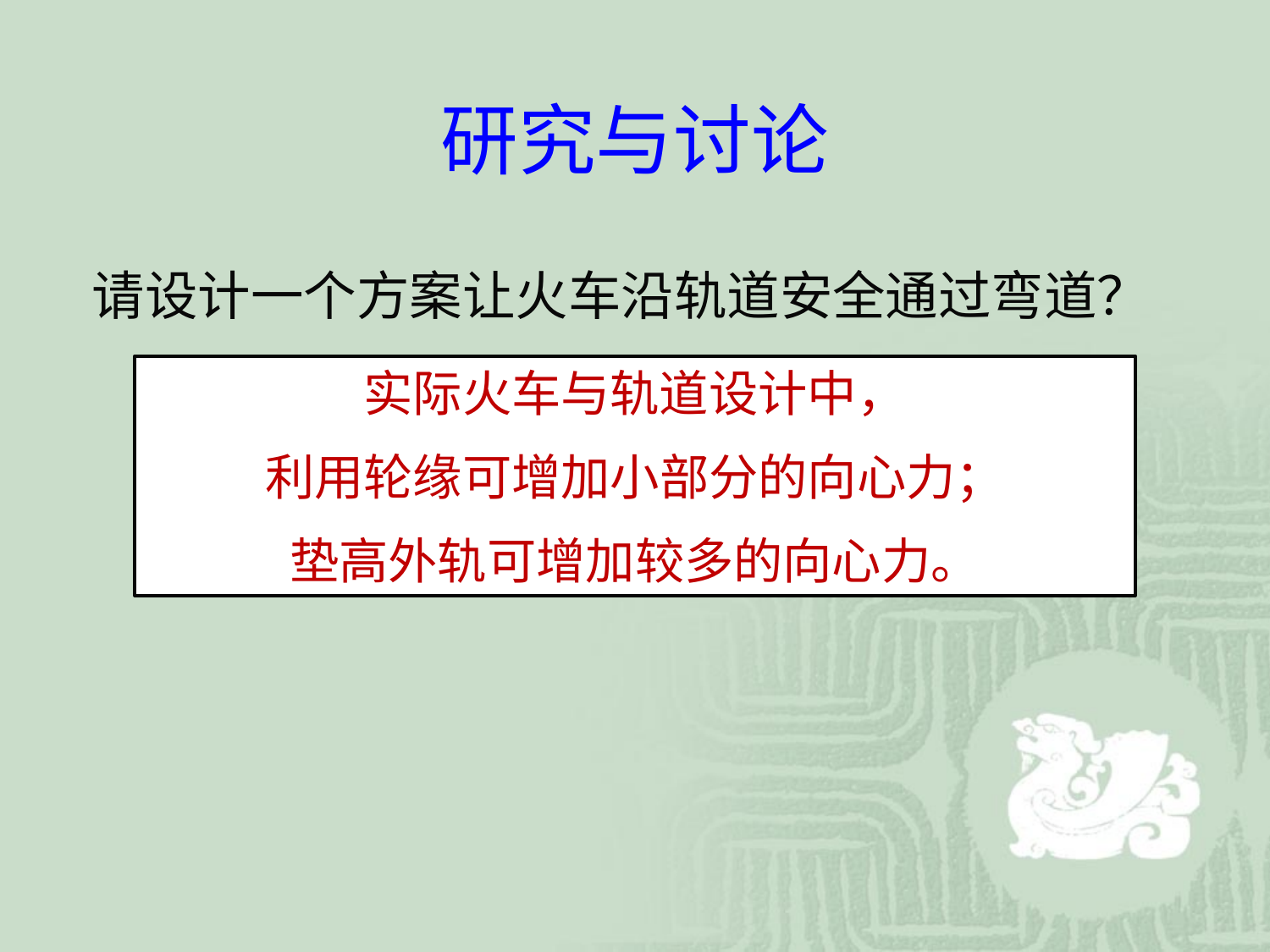

研究与讨论
请设计一个方案让火车沿轨道安全通过弯道？

实际火车与轨道设计中，
利用轮缘可增加小部分的向心力；
垫高外轨可增加较多的向心力。